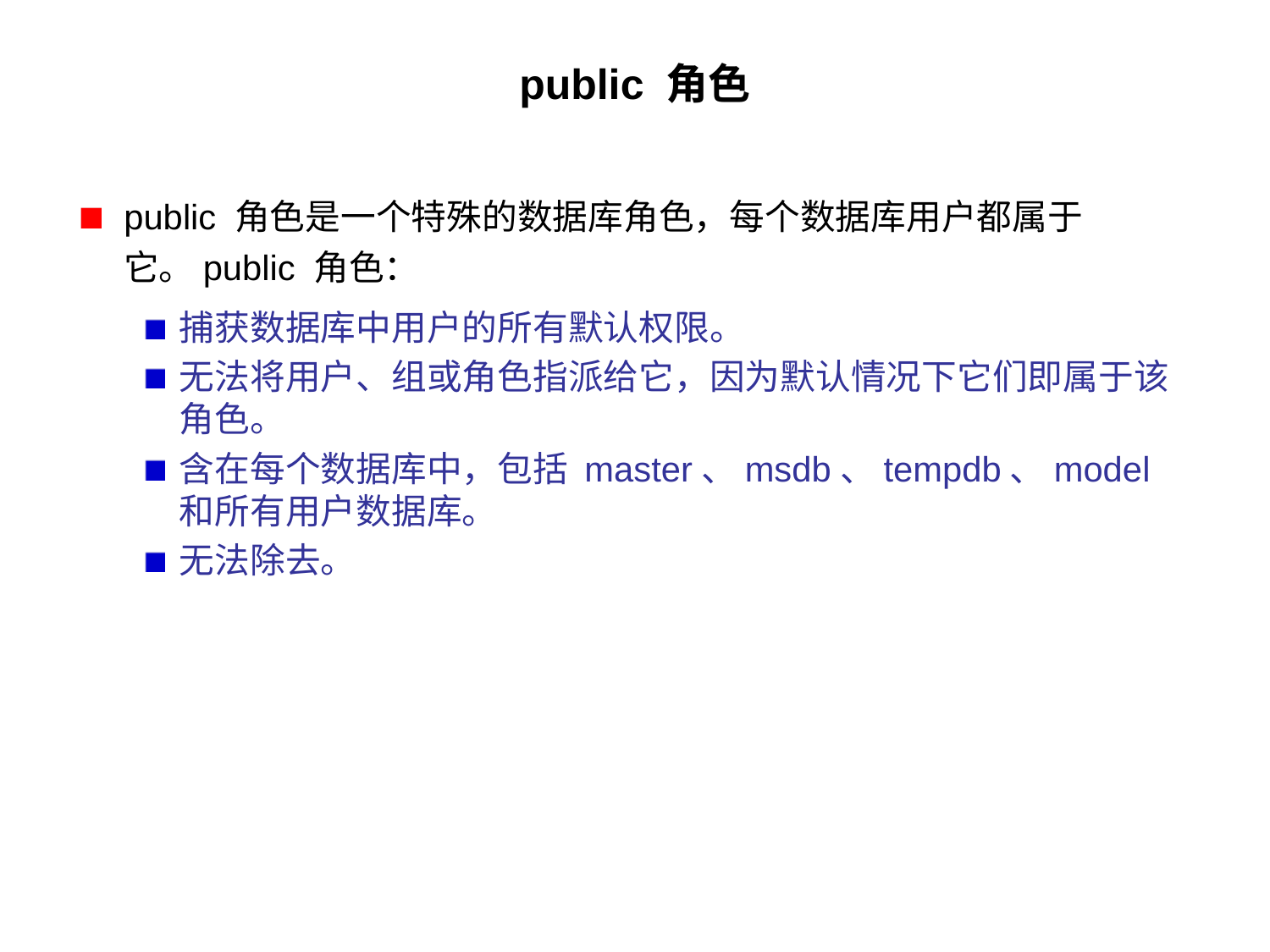

# public 角色
public 角色是一个特殊的数据库角色，每个数据库用户都属于它。public 角色：
捕获数据库中用户的所有默认权限。
无法将用户、组或角色指派给它，因为默认情况下它们即属于该角色。
含在每个数据库中，包括 master、msdb、tempdb、model 和所有用户数据库。
无法除去。